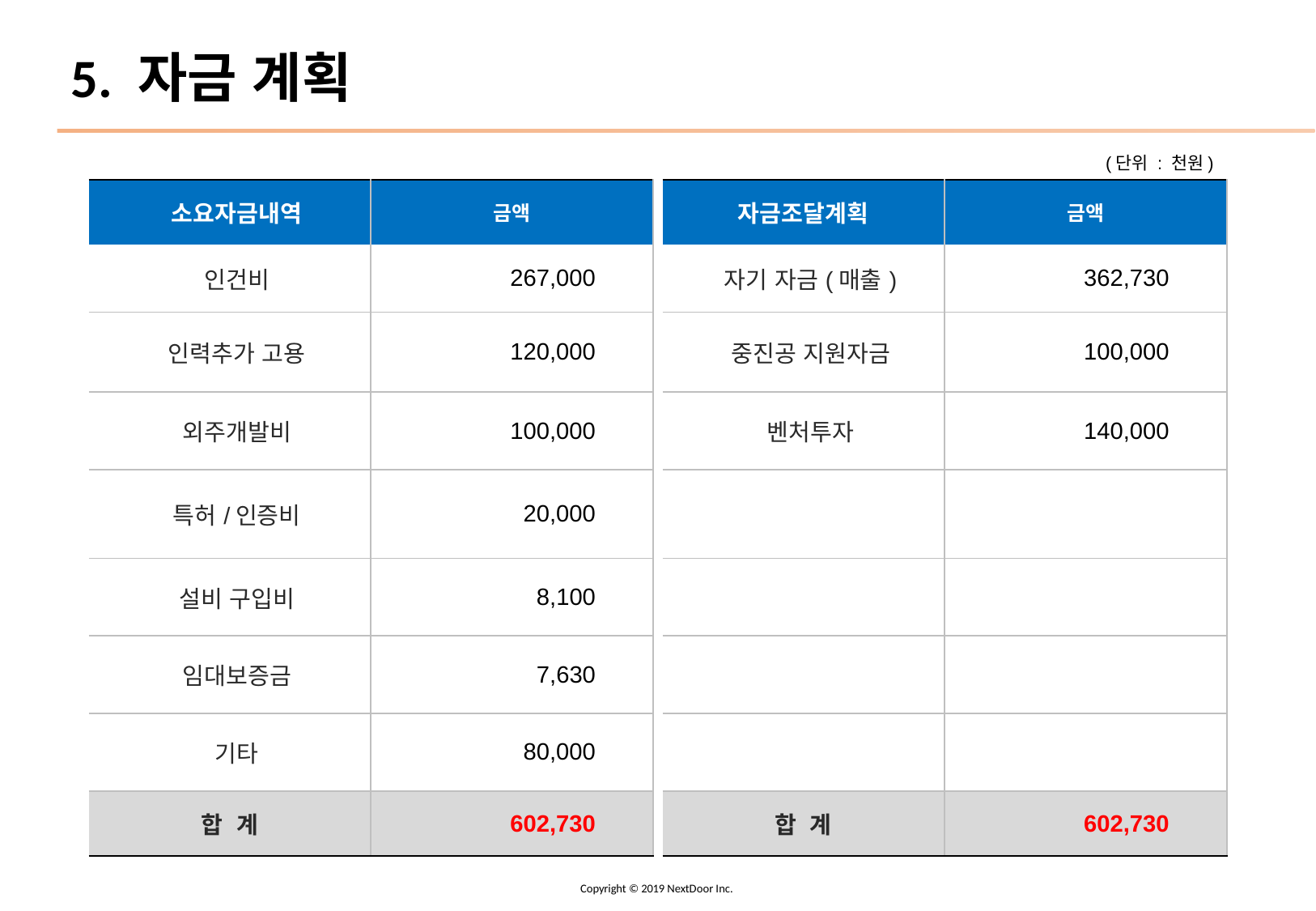

# 5. 자금 계획
(단위 : 천원)
| 소요자금내역 | 금액 |
| --- | --- |
| 인건비 | 267,000 |
| 인력추가 고용 | 120,000 |
| 외주개발비 | 100,000 |
| 특허/인증비 | 20,000 |
| 설비 구입비 | 8,100 |
| 임대보증금 | 7,630 |
| 기타 | 80,000 |
| 합 계 | 602,730 |
| 자금조달계획 | 금액 |
| --- | --- |
| 자기 자금(매출) | 362,730 |
| 중진공 지원자금 | 100,000 |
| 벤처투자 | 140,000 |
|  |  |
|  |  |
|  |  |
|  |  |
| 합 계 | 602,730 |